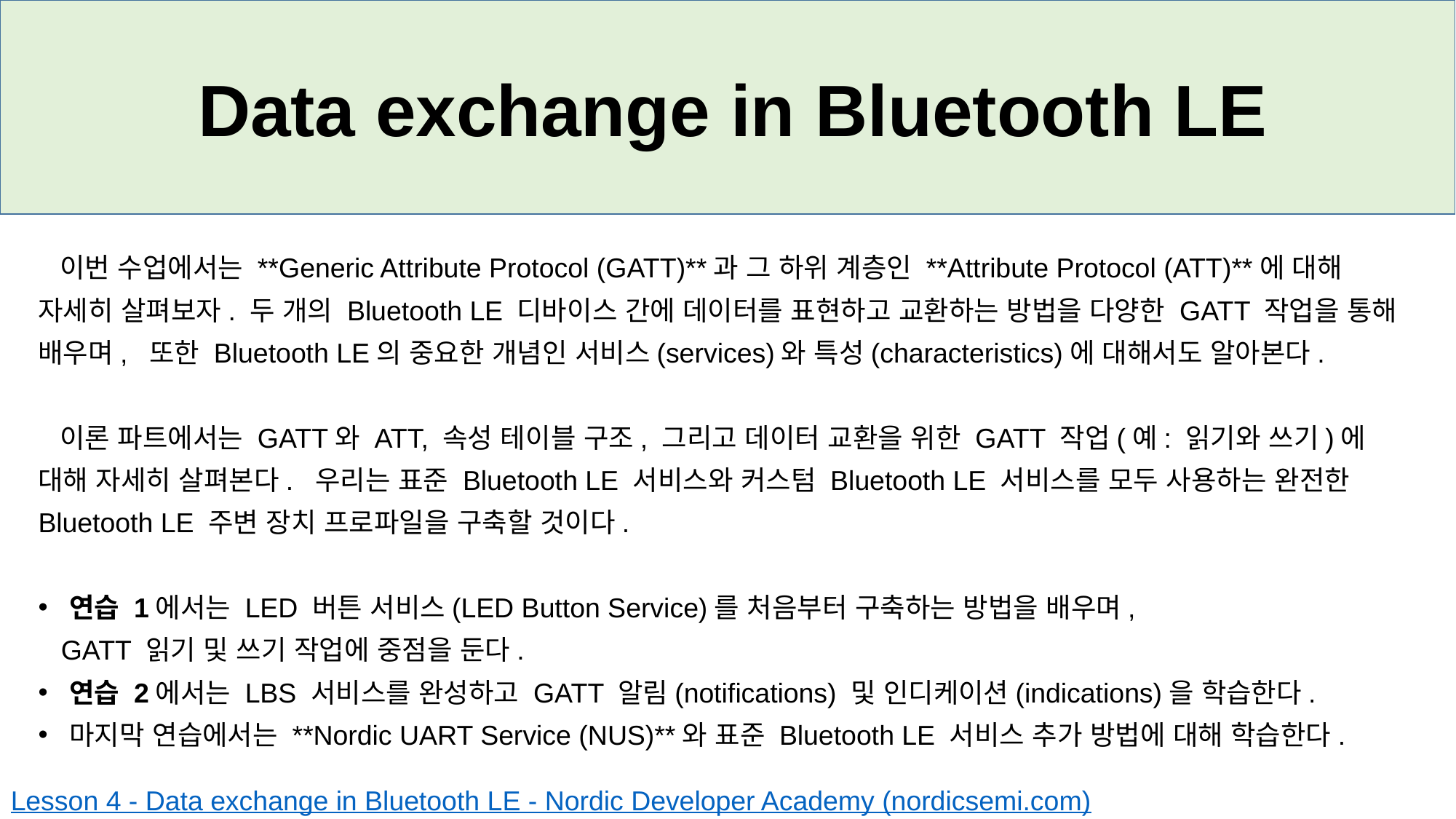

Data exchange in Bluetooth LE
  이번 수업에서는 **Generic Attribute Protocol (GATT)**과 그 하위 계층인 **Attribute Protocol (ATT)**에 대해 자세히 살펴보자. 두 개의 Bluetooth LE 디바이스 간에 데이터를 표현하고 교환하는 방법을 다양한 GATT 작업을 통해 배우며,  또한 Bluetooth LE의 중요한 개념인 서비스(services)와 특성(characteristics)에 대해서도 알아본다.

  이론 파트에서는 GATT와 ATT, 속성 테이블 구조, 그리고 데이터 교환을 위한 GATT 작업(예: 읽기와 쓰기)에 대해 자세히 살펴본다.  우리는 표준 Bluetooth LE 서비스와 커스텀 Bluetooth LE 서비스를 모두 사용하는 완전한 Bluetooth LE 주변 장치 프로파일을 구축할 것이다.

  연습 1에서는 LED 버튼 서비스(LED Button Service)를 처음부터 구축하는 방법을 배우며,
   GATT 읽기 및 쓰기 작업에 중점을 둔다.
  연습 2에서는 LBS 서비스를 완성하고 GATT 알림(notifications) 및 인디케이션(indications)을 학습한다.
  마지막 연습에서는 **Nordic UART Service (NUS)**와 표준 Bluetooth LE 서비스 추가 방법에 대해 학습한다.
Lesson 4 - Data exchange in Bluetooth LE - Nordic Developer Academy (nordicsemi.com)